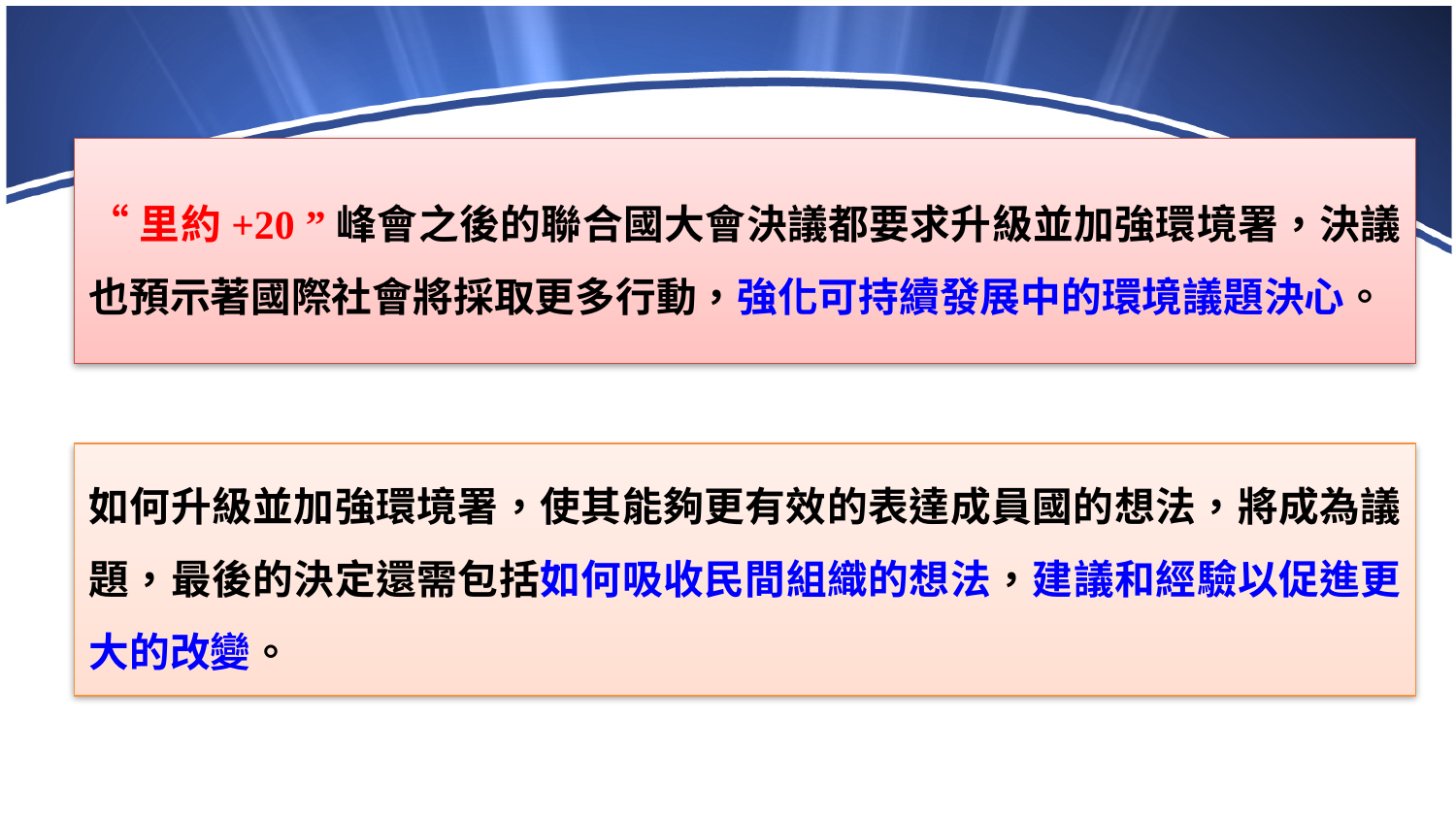

“里約+20 ”峰會之後的聯合國大會決議都要求升級並加強環境署，決議也預示著國際社會將採取更多行動，強化可持續發展中的環境議題決心。

如何升級並加強環境署，使其能夠更有效的表達成員國的想法，將成為議題，最後的決定還需包括如何吸收民間組織的想法，建議和經驗以促進更大的改變。